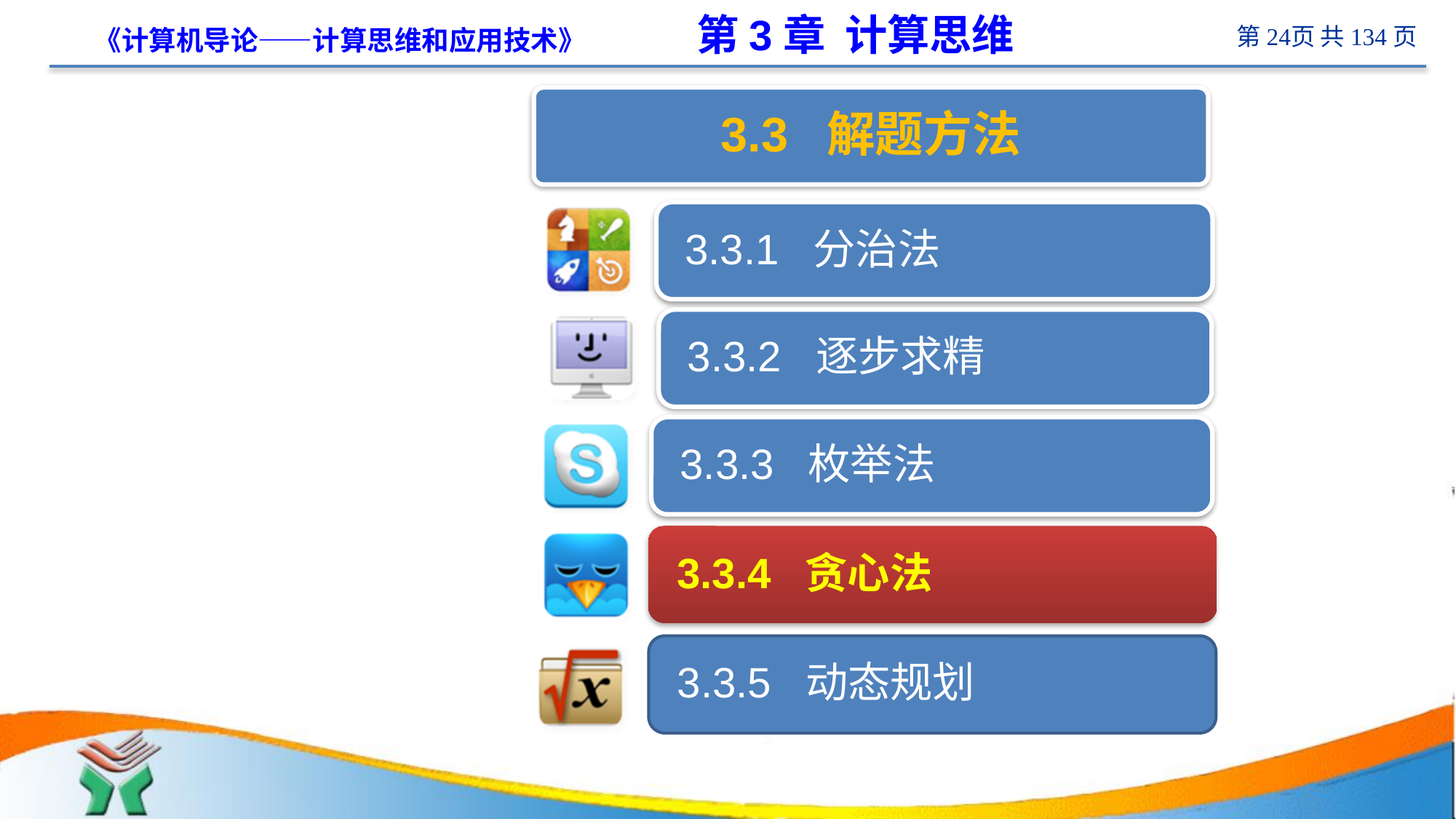

# 《计算机导论——计算思维和应用技术》                  第3章  计算思维
1.1.1  计算机的发展
3.3  解题方法
3.3.1  分治法
3.3.2  逐步求精
3.3.3  枚举法
3.3.4  贪心法
3.3.5  动态规划